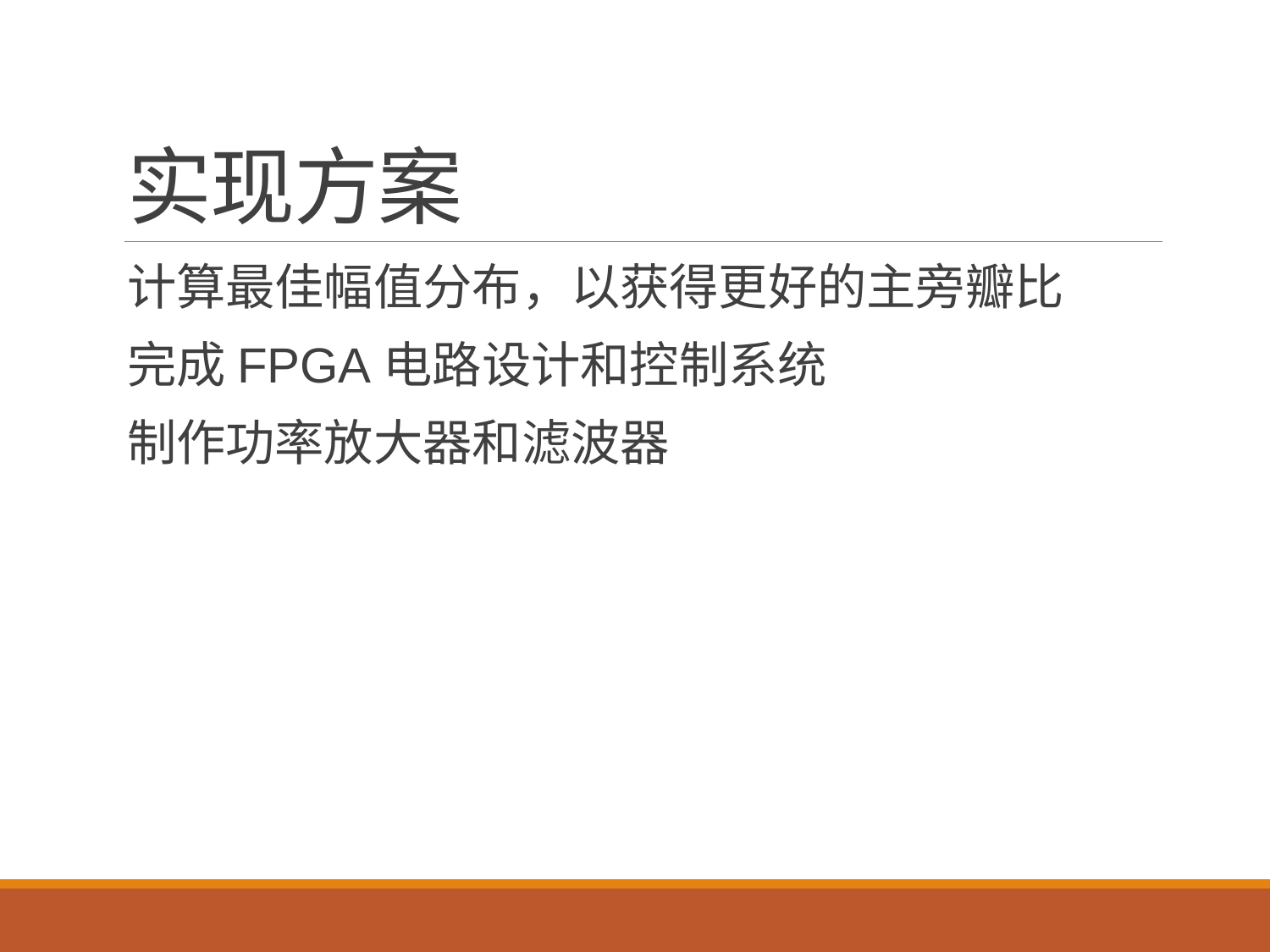

# 实现方案
计算最佳幅值分布，以获得更好的主旁瓣比
完成FPGA电路设计和控制系统
制作功率放大器和滤波器